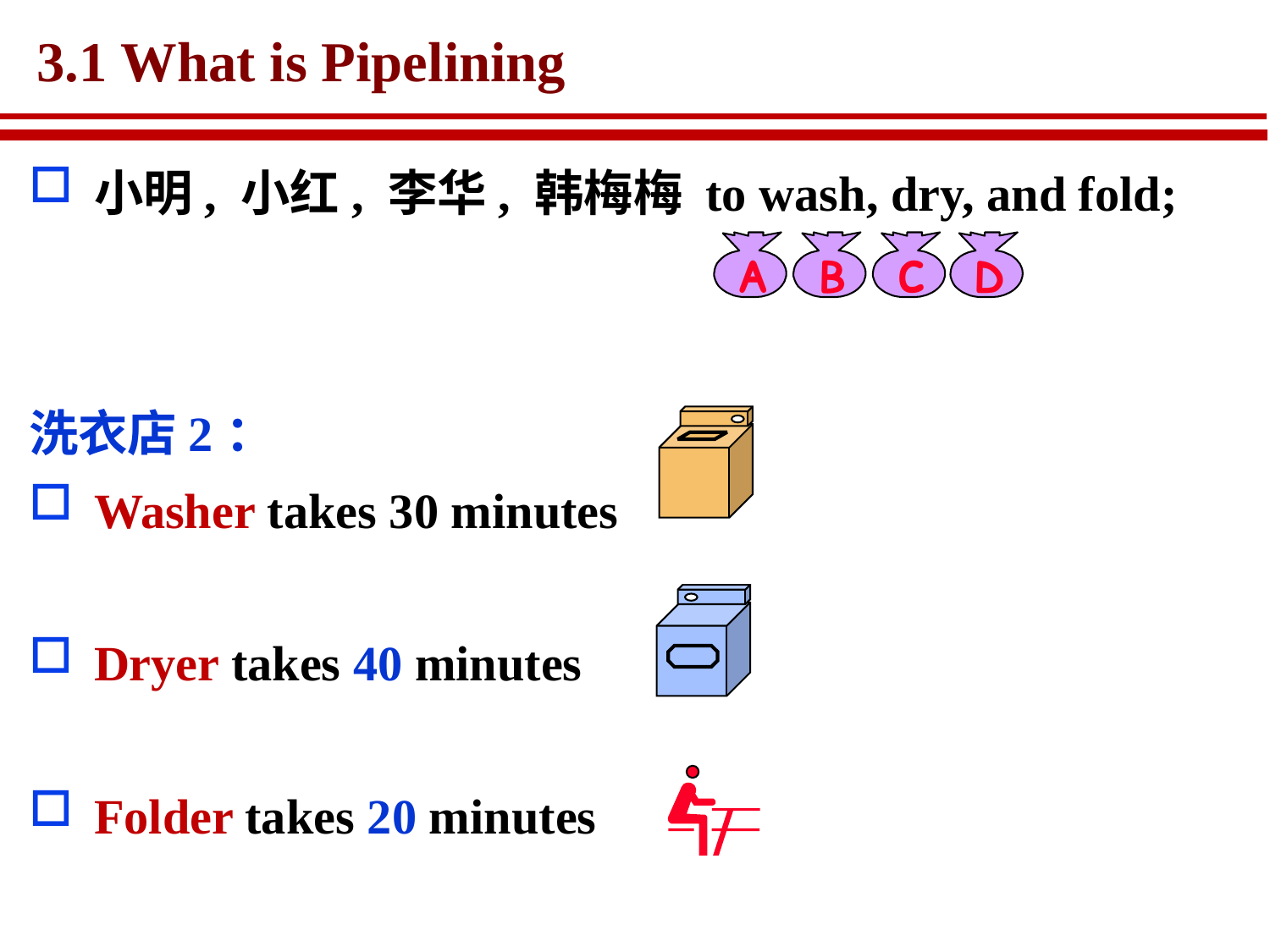

# 3.1 What is Pipelining
小明, 小红, 李华, 韩梅梅 to wash, dry, and fold;

洗衣店2：
Washer takes 30 minutes

Dryer takes 40 minutes

Folder takes 20 minutes

A

B

C

D